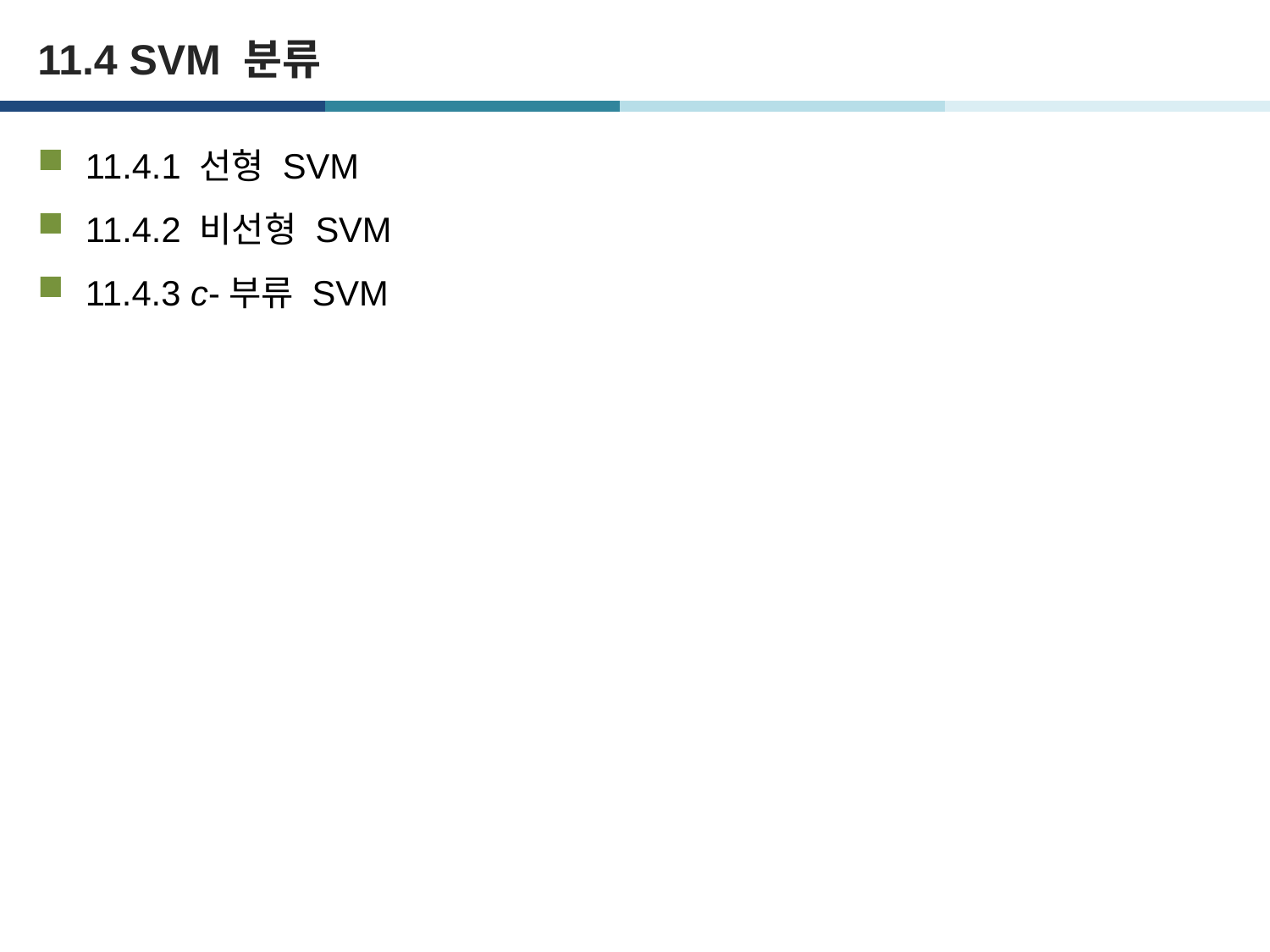

# 11.4 SVM 분류
11.4.1 선형 SVM
11.4.2 비선형 SVM
11.4.3 c-부류 SVM